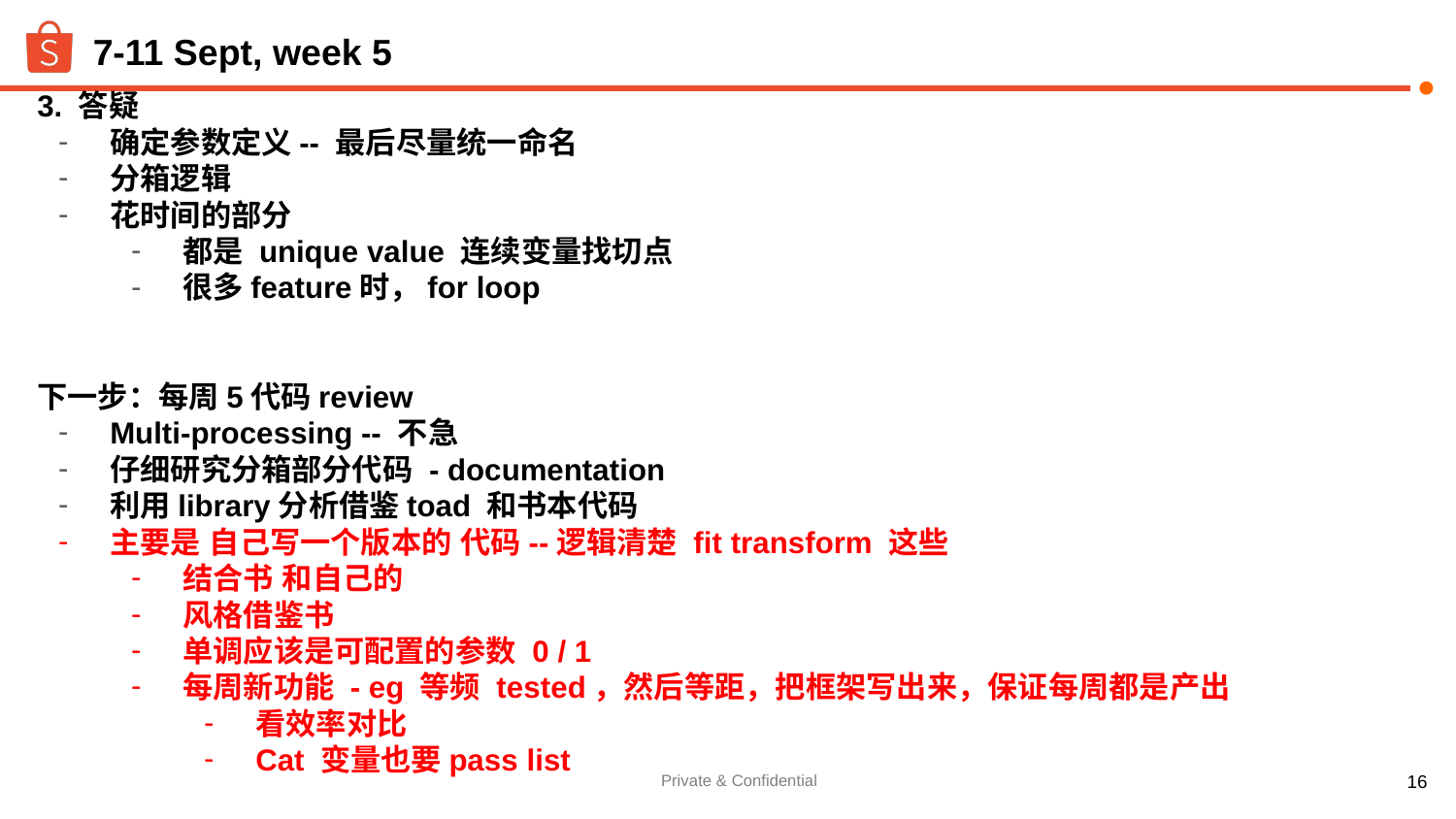

# 7-11 Sept, week 5
3. 答疑
确定参数定义-- 最后尽量统一命名
分箱逻辑
花时间的部分
都是 unique value 连续变量找切点
很多feature时，for loop

下一步：每周5代码review
Multi-processing -- 不急
仔细研究分箱部分代码 - documentation
利用library分析借鉴toad 和书本代码
主要是 自己写一个版本的 代码--逻辑清楚 fit transform 这些
结合书 和自己的
风格借鉴书
单调应该是可配置的参数 0 / 1
每周新功能 - eg 等频 tested，然后等距，把框架写出来，保证每周都是产出
看效率对比
Cat 变量也要pass list
16